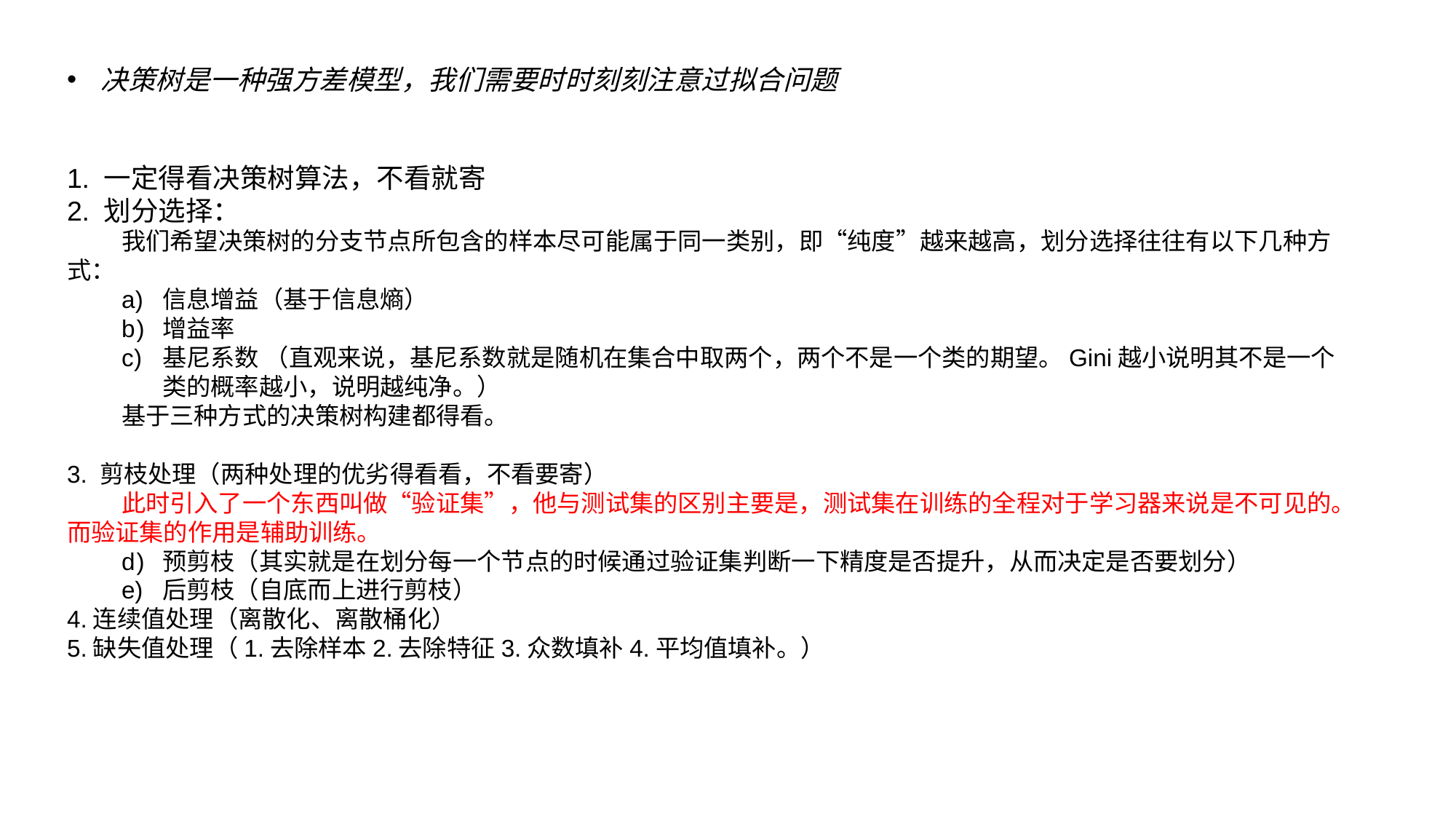

决策树是一种强方差模型，我们需要时时刻刻注意过拟合问题

1. 一定得看决策树算法，不看就寄
2. 划分选择：
我们希望决策树的分支节点所包含的样本尽可能属于同一类别，即“纯度”越来越高，划分选择往往有以下几种方式：
信息增益（基于信息熵）
增益率
基尼系数 （直观来说，基尼系数就是随机在集合中取两个，两个不是一个类的期望。Gini越小说明其不是一个类的概率越小，说明越纯净。）
基于三种方式的决策树构建都得看。

3. 剪枝处理（两种处理的优劣得看看，不看要寄）
此时引入了一个东西叫做“验证集”，他与测试集的区别主要是，测试集在训练的全程对于学习器来说是不可见的。而验证集的作用是辅助训练。
预剪枝（其实就是在划分每一个节点的时候通过验证集判断一下精度是否提升，从而决定是否要划分）
后剪枝（自底而上进行剪枝）
4.连续值处理（离散化、离散桶化）
5.缺失值处理（1.去除样本2.去除特征3.众数填补4.平均值填补。）